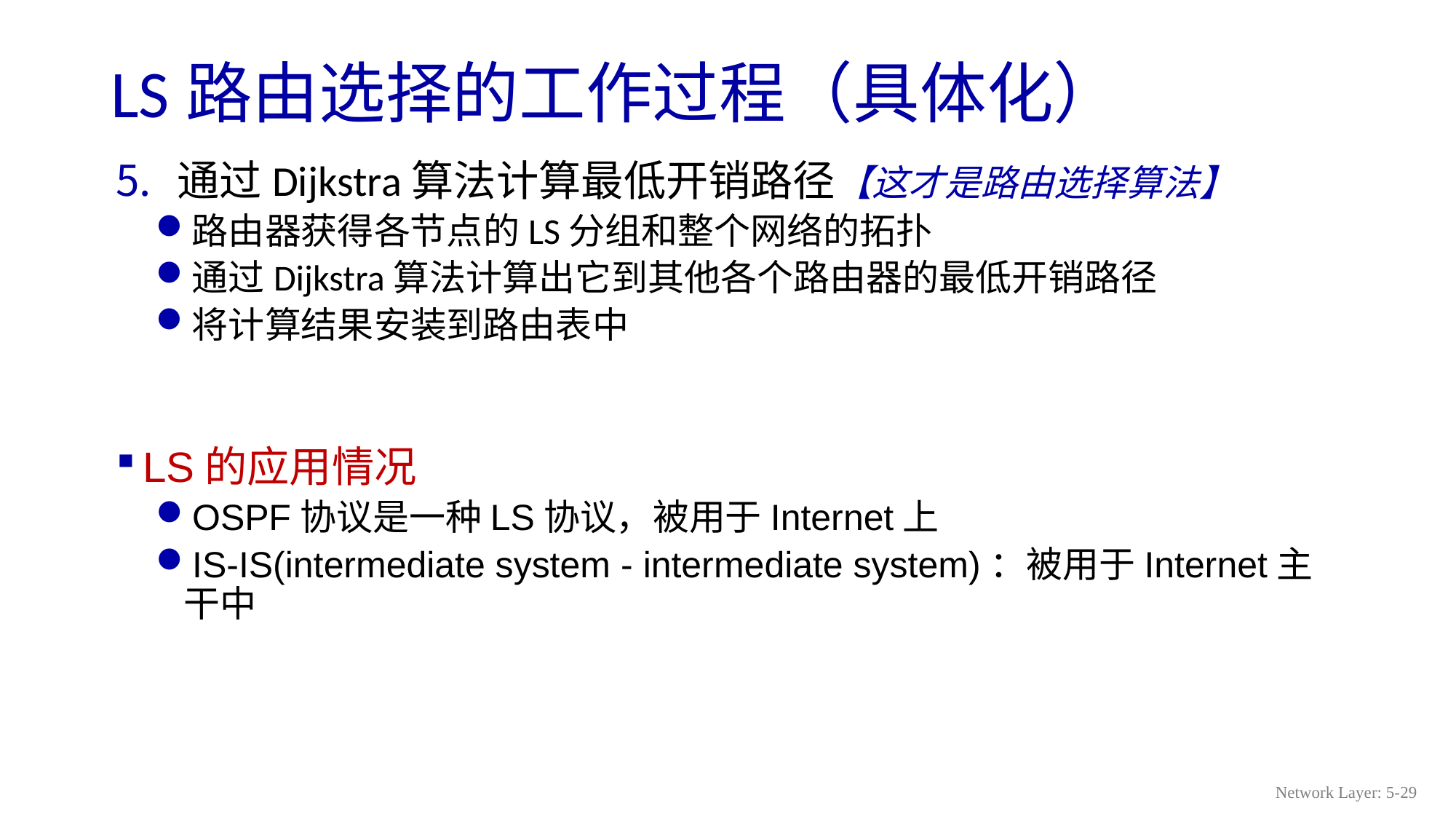

# LS路由选择的工作过程（具体化）
通过Dijkstra算法计算最低开销路径【这才是路由选择算法】
路由器获得各节点的LS分组和整个网络的拓扑
通过Dijkstra算法计算出它到其他各个路由器的最低开销路径
将计算结果安装到路由表中

LS的应用情况
OSPF协议是一种LS协议，被用于Internet上
IS-IS(intermediate system - intermediate system)：被用于Internet主干中
Network Layer: 5-29